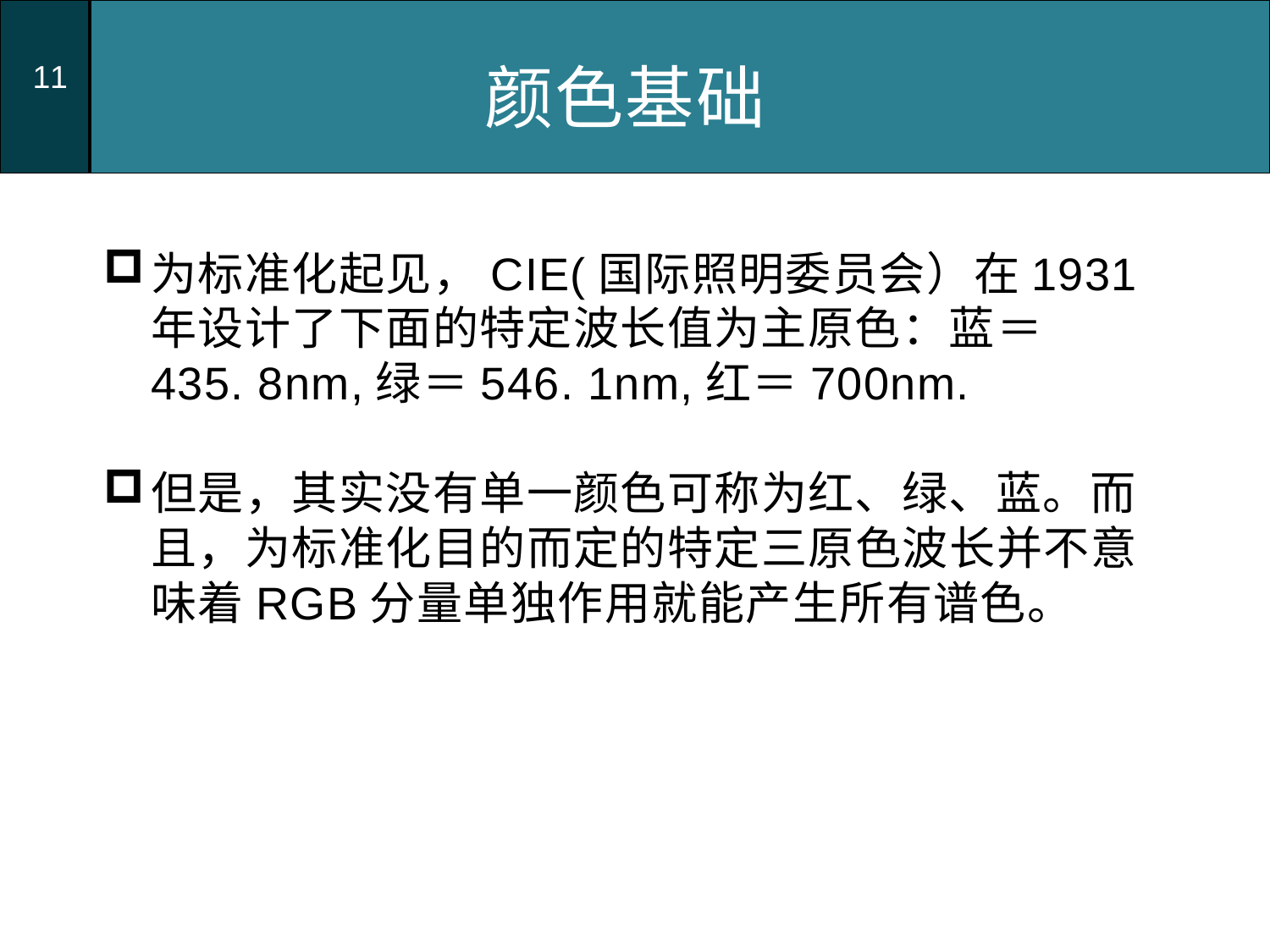

| 11 | 颜色基础 |
| --- | --- |
为标准化起见，CIE(国际照明委员会）在1931年设计了下面的特定波长值为主原色：蓝＝435. 8nm,绿＝546. 1nm,红＝700nm.

但是，其实没有单一颜色可称为红、绿、蓝。而且，为标准化目的而定的特定三原色波长并不意味着RGB分量单独作用就能产生所有谱色。